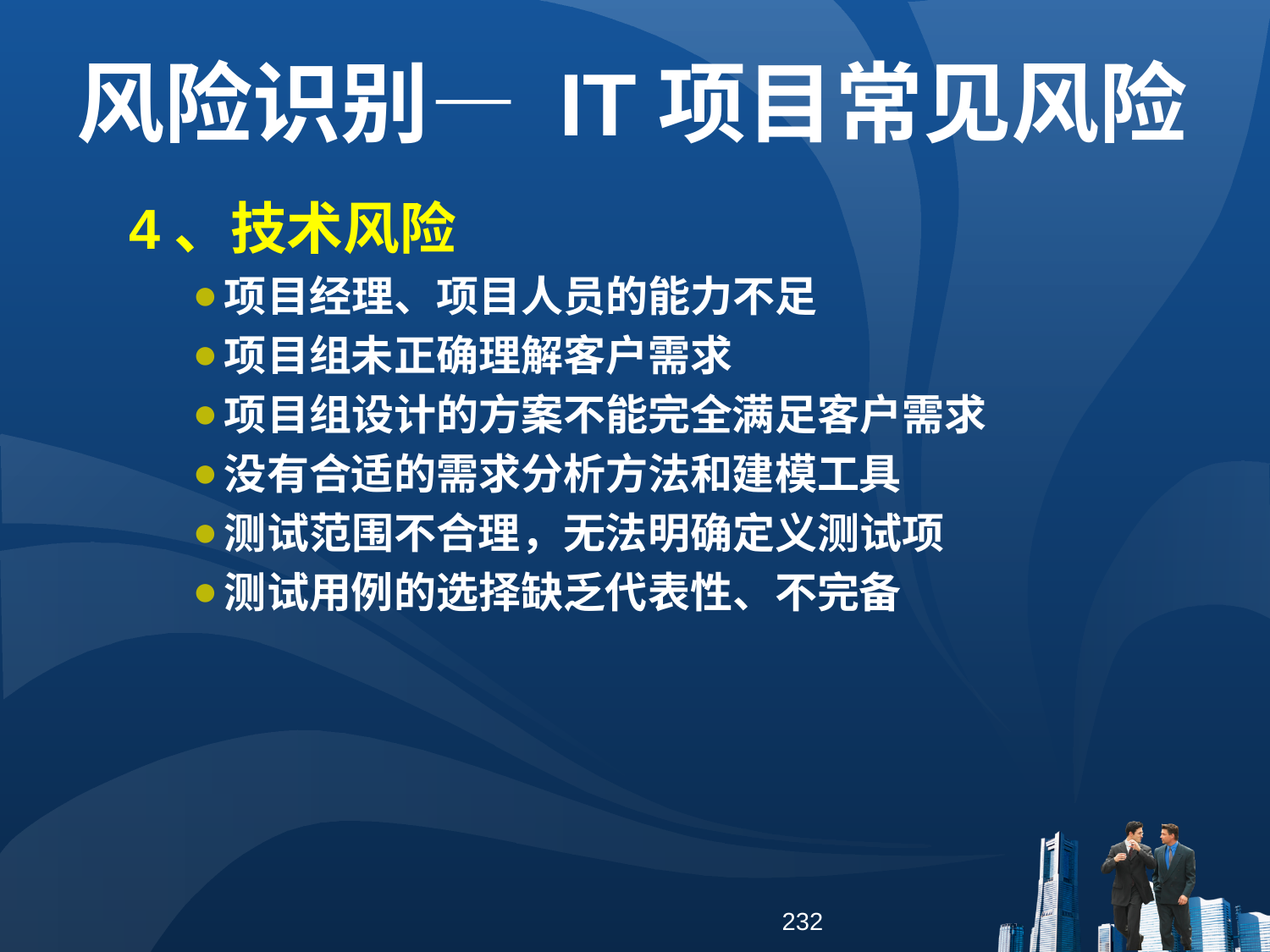

风险识别— IT项目常见风险
4、技术风险
项目经理、项目人员的能力不足
项目组未正确理解客户需求
项目组设计的方案不能完全满足客户需求
没有合适的需求分析方法和建模工具
测试范围不合理，无法明确定义测试项
测试用例的选择缺乏代表性、不完备
232